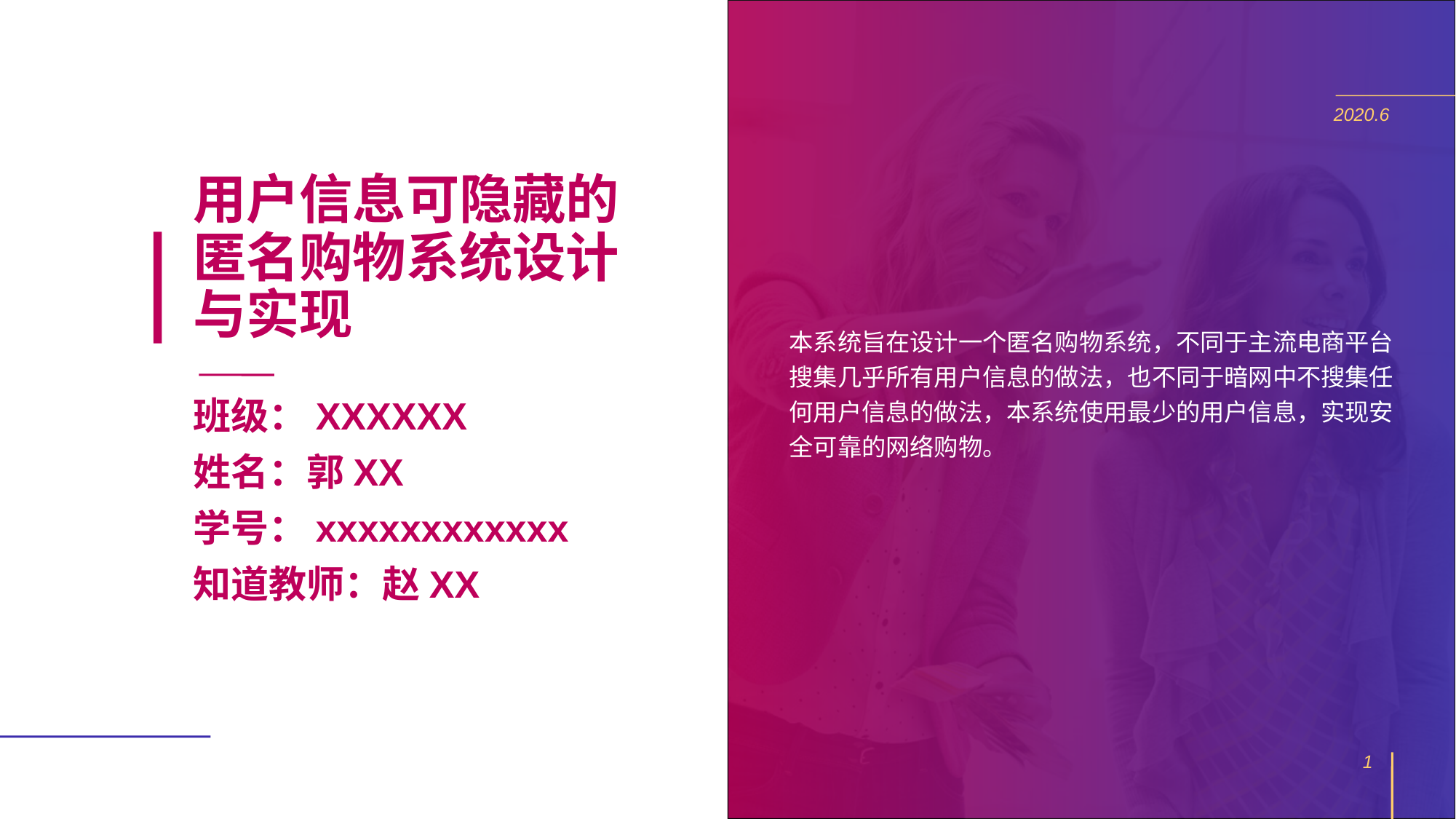

2020.6
用户信息可隐藏的匿名购物系统设计与实现
本系统旨在设计一个匿名购物系统，不同于主流电商平台搜集几乎所有用户信息的做法，也不同于暗网中不搜集任何用户信息的做法，本系统使用最少的用户信息，实现安全可靠的网络购物。
班级：XXXXXX
姓名：郭XX
学号：xxxxxxxxxxxx
知道教师：赵XX
1